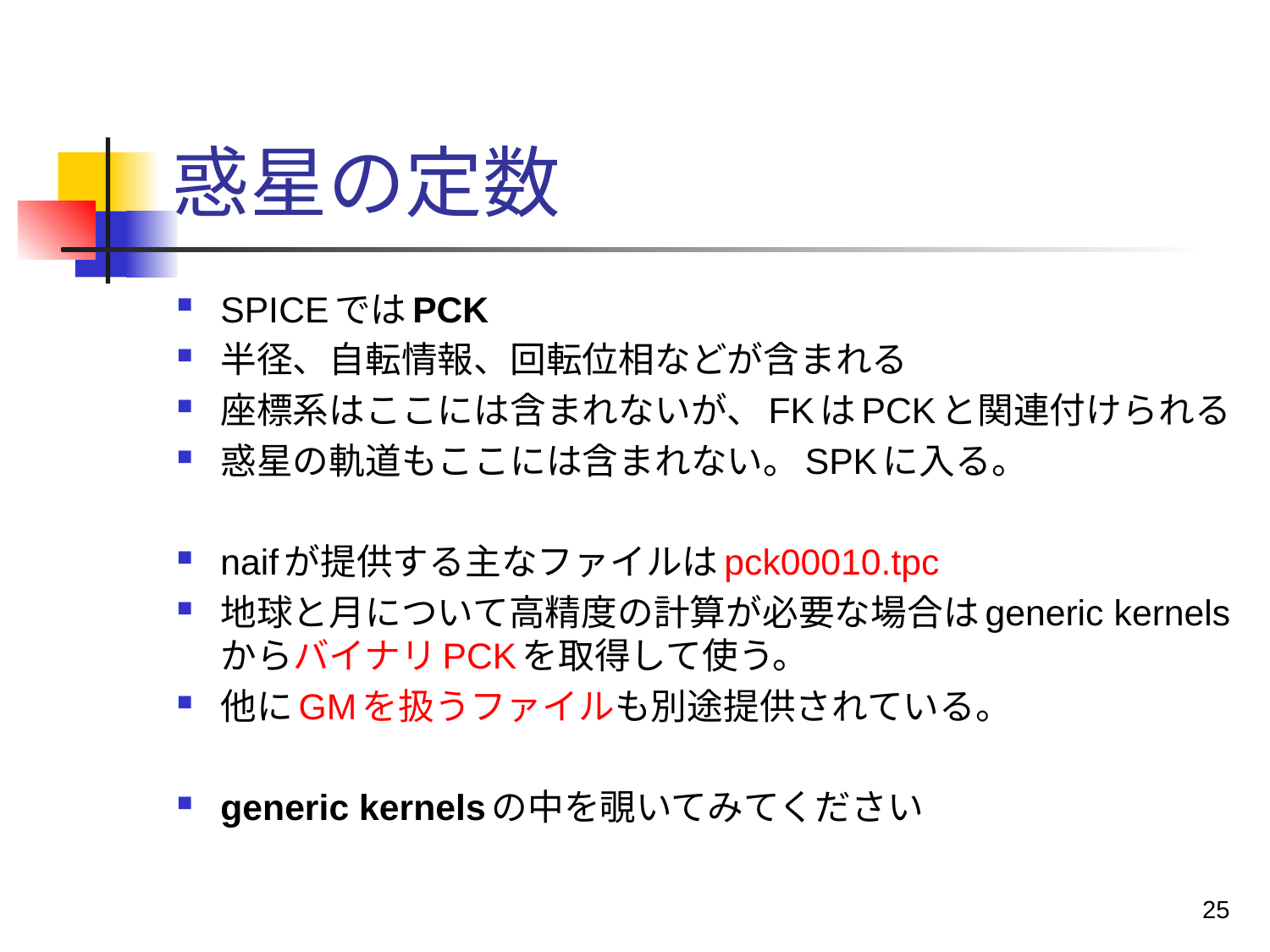

# 惑星の定数
SPICEではPCK
半径、自転情報、回転位相などが含まれる
座標系はここには含まれないが、FKはPCKと関連付けられる
惑星の軌道もここには含まれない。SPKに入る。

naifが提供する主なファイルはpck00010.tpc
地球と月について高精度の計算が必要な場合はgeneric kernelsからバイナリPCKを取得して使う。
他にGMを扱うファイルも別途提供されている。

generic kernelsの中を覗いてみてください
25